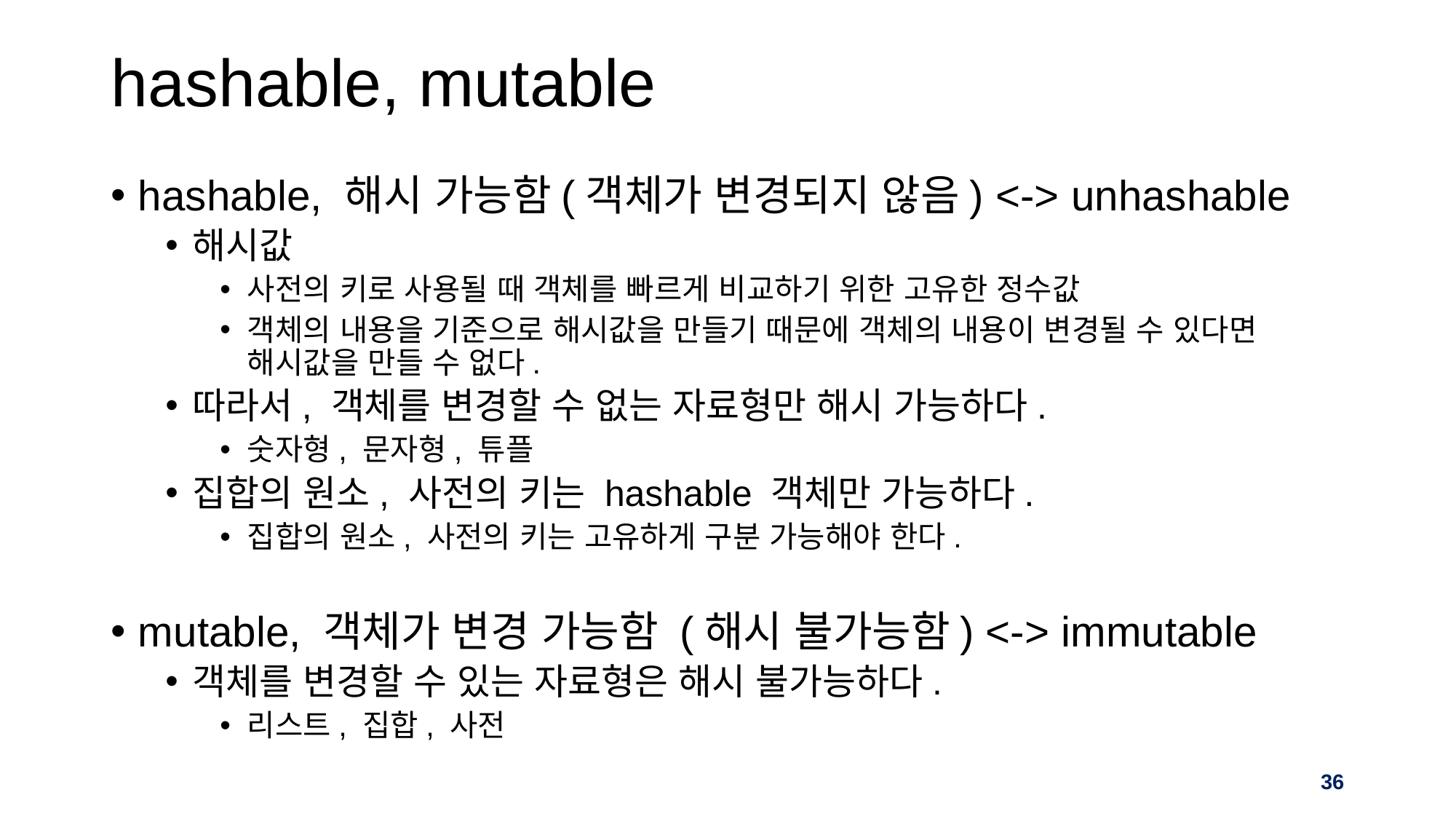

# hashable, mutable
hashable, 해시 가능함(객체가 변경되지 않음) <-> unhashable
해시값
사전의 키로 사용될 때 객체를 빠르게 비교하기 위한 고유한 정수값
객체의 내용을 기준으로 해시값을 만들기 때문에 객체의 내용이 변경될 수 있다면 해시값을 만들 수 없다.
따라서, 객체를 변경할 수 없는 자료형만 해시 가능하다.
숫자형, 문자형, 튜플
집합의 원소, 사전의 키는 hashable 객체만 가능하다.
집합의 원소, 사전의 키는 고유하게 구분 가능해야 한다.

mutable, 객체가 변경 가능함 (해시 불가능함) <-> immutable
객체를 변경할 수 있는 자료형은 해시 불가능하다.
리스트, 집합, 사전
36